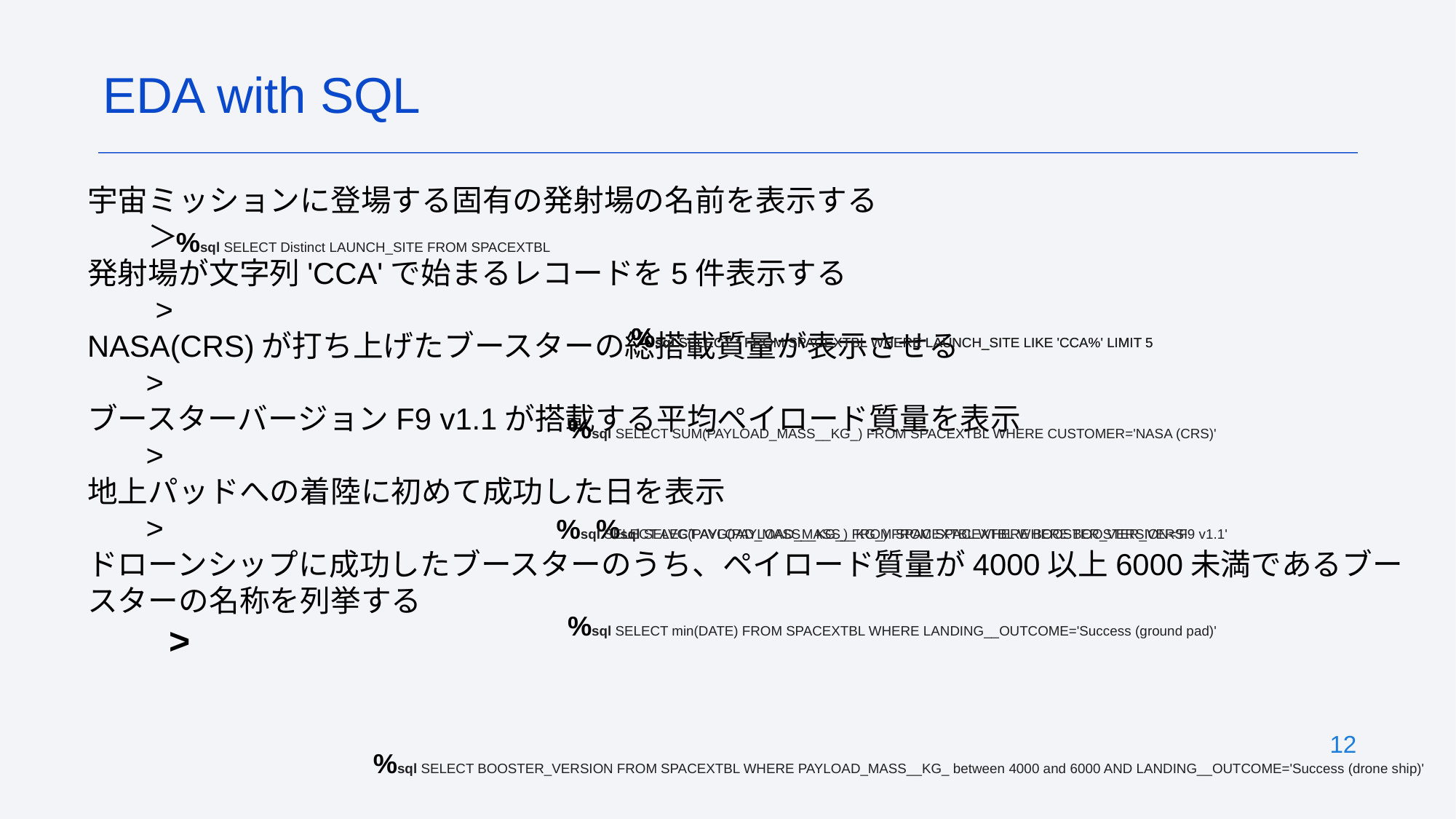

EDA with SQL
宇宙ミッションに登場する固有の発射場の名前を表示する
　　＞
発射場が文字列'CCA'で始まるレコードを5件表示する
　　>
NASA(CRS)が打ち上げたブースターの総搭載質量が表示させる
       >
ブースターバージョンF9 v1.1が搭載する平均ペイロード質量を表示
       >
地上パッドへの着陸に初めて成功した日を表示
       >
ドローンシップに成功したブースターのうち、ペイロード質量が4000以上6000未満であるブースターの名称を列挙する
　　>

%sql SELECT Distinct LAUNCH_SITE FROM SPACEXTBL
%sql SELECT * FROM SPACEXTBL WHERE LAUNCH_SITE LIKE 'CCA%' LIMIT 5
%sql SELECT * FROM SPACEXTBL WHERE LAUNCH_SITE LIKE 'CCA%' LIMIT 5
%sql SELECT SUM(PAYLOAD_MASS__KG_) FROM SPACEXTBL WHERE CUSTOMER='NASA (CRS)'
%sql SELECT AVG(PAYLOAD_MASS__KG_) FROM SPACEXTBL WHERE BOOSTER_VERSI
%sql SELECT AVG(PAYLOAD_MASS__KG_) FROM SPACEXTBL WHERE BOOSTER_VERSION='F9 v1.1'
%sql SELECT min(DATE) FROM SPACEXTBL WHERE LANDING__OUTCOME='Success (ground pad)'
12
%sql SELECT BOOSTER_VERSION FROM SPACEXTBL WHERE PAYLOAD_MASS__KG_ between 4000 and 6000 AND LANDING__OUTCOME='Success (drone ship)'